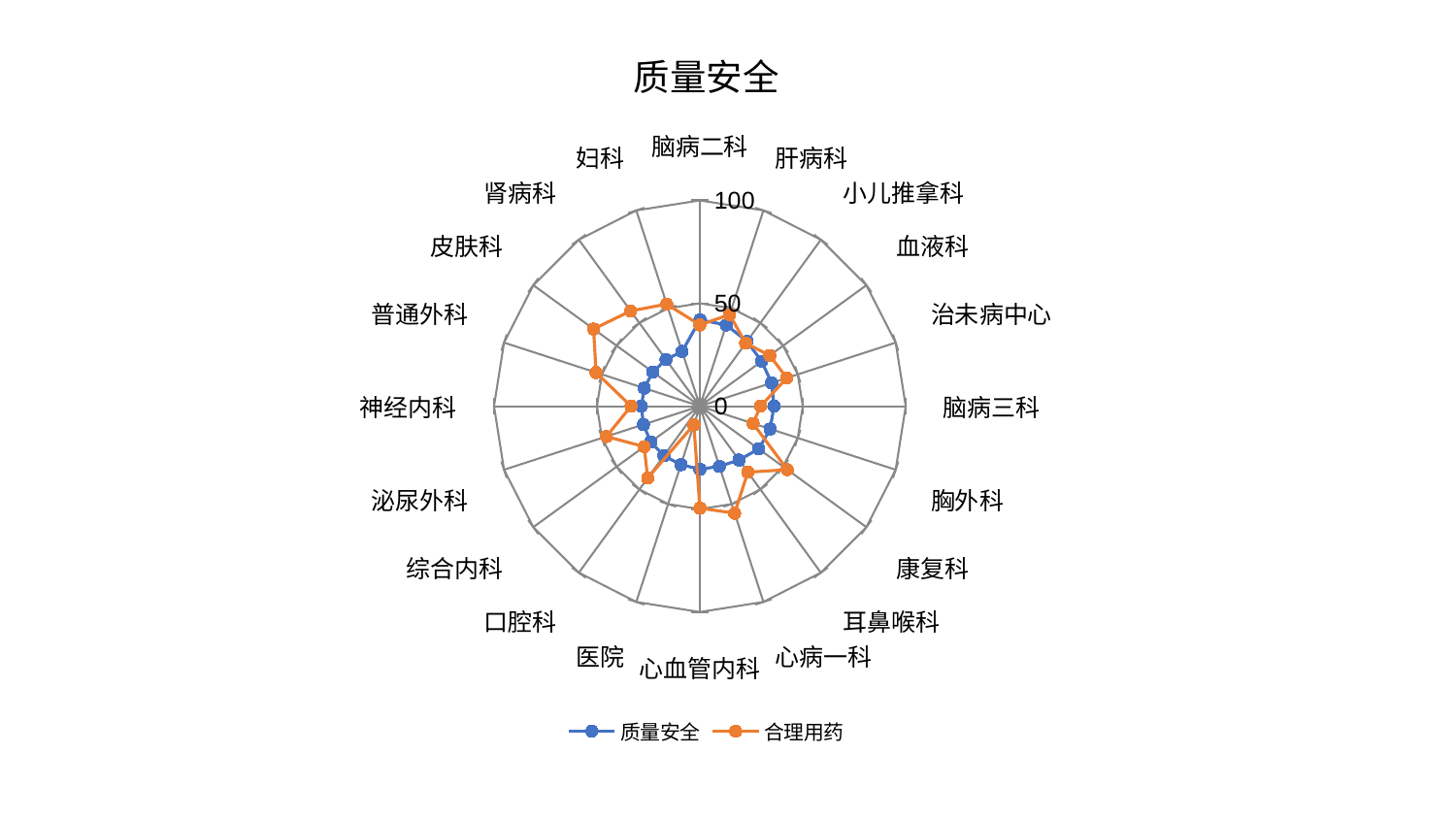

### Chart: 质量安全

| Category | 质量安全 | 合理用药 |
|---|---|---|
| 脑病二科 | 41.9349829317646 | 39.48425617996498 |
| 肝病科 | 41.520835737623926 | 46.794232391103115 |
| 小儿推拿科 | 38.94575195444018 | 37.86196222994752 |
| 血液科 | 37.12427650290188 | 41.99971765894653 |
| 治未病中心 | 36.66625412178169 | 44.389061148295504 |
| 脑病三科 | 36.04550962878505 | 29.530112441584212 |
| 胸外科 | 35.897108619808094 | 27.156492509081684 |
| 康复科 | 35.349764399570475 | 52.5144704011449 |
| 耳鼻喉科 | 32.339481083091925 | 39.65778588264797 |
| 心病一科 | 30.771162637026578 | 54.70035437405727 |
| 心血管内科 | 30.645925227605545 | 49.55240937040512 |
| 医院 | 29.881653434208395 | 9.532488055652037 |
| 口腔科 | 29.77226005096092 | 43.14412233657107 |
| 综合内科 | 29.522762576182572 | 33.47014423837288 |
| 泌尿外科 | 28.849144384928472 | 47.74338943310118 |
| 神经内科 | 28.415138101354387 | 33.42497522597865 |
| 普通外科 | 28.40569425423202 | 53.030913289509456 |
| 皮肤科 | 28.261424323400025 | 63.80297714244776 |
| 肾病科 | 27.986614583121025 | 57.19835130272283 |
| 妇科 | 27.974615025932355 | 52.16279428599356 |
6